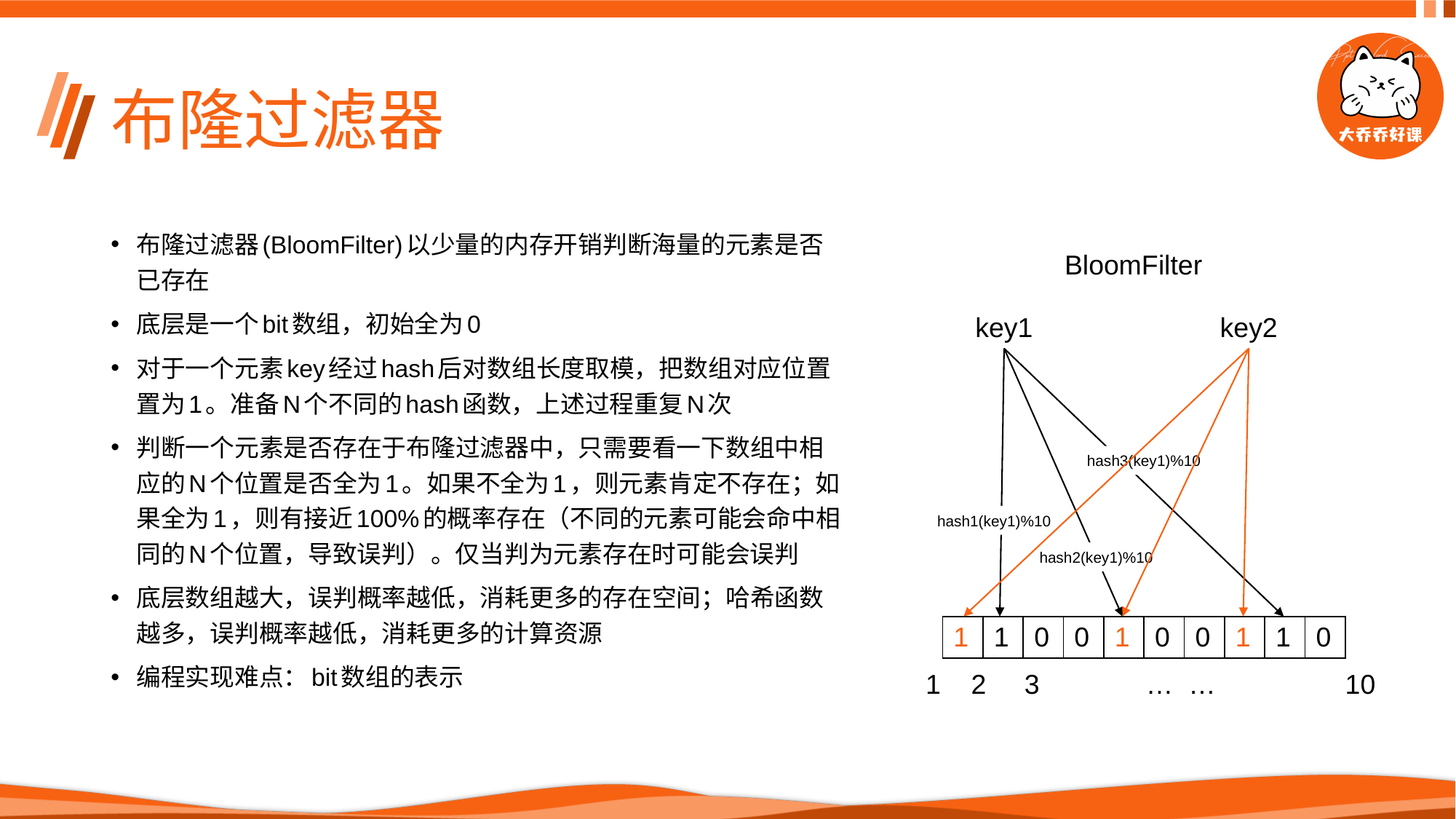

# 布隆过滤器
布隆过滤器(BloomFilter)以少量的内存开销判断海量的元素是否已存在
底层是一个bit数组，初始全为0
对于一个元素key经过hash后对数组长度取模，把数组对应位置置为1。准备N个不同的hash函数，上述过程重复N次
判断一个元素是否存在于布隆过滤器中，只需要看一下数组中相应的N个位置是否全为1。如果不全为1，则元素肯定不存在；如果全为1，则有接近100%的概率存在（不同的元素可能会命中相同的N个位置，导致误判）。仅当判为元素存在时可能会误判
底层数组越大，误判概率越低，消耗更多的存在空间；哈希函数越多，误判概率越低，消耗更多的计算资源
编程实现难点：bit数组的表示
BloomFilter
key1
key2
hash3(key1)%10
hash1(key1)%10
hash2(key1)%10
| 1 | 1 | 0 | 0 | 1 | 0 | 0 | 1 | 1 | 0 |
| --- | --- | --- | --- | --- | --- | --- | --- | --- | --- |
 1    2     3              …  …                 10